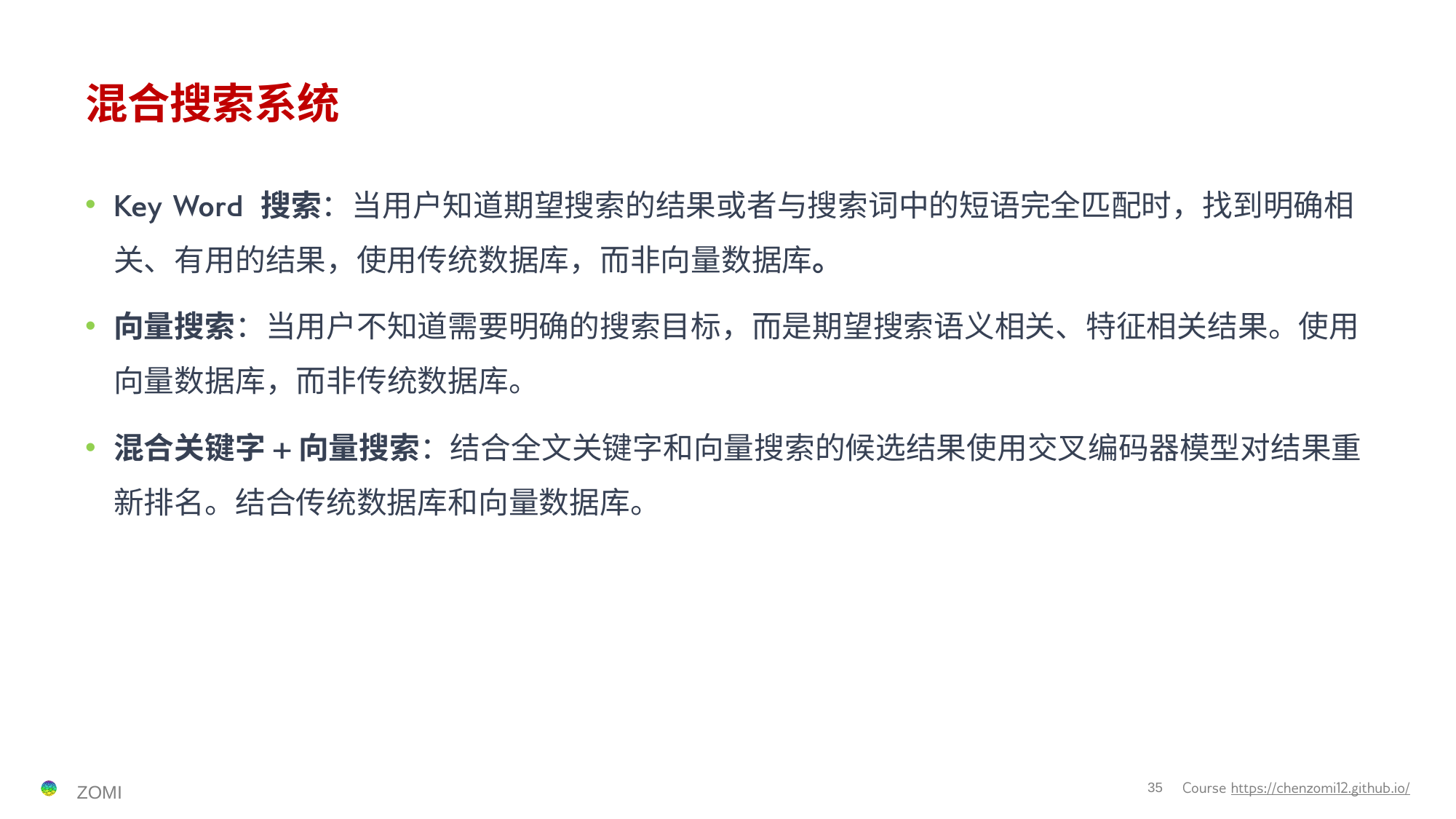

# 混合搜索系统
Key Word 搜索：当用户知道期望搜索的结果或者与搜索词中的短语完全匹配时，找到明确相关、有用的结果，使用传统数据库，而非向量数据库。
向量搜索：当用户不知道需要明确的搜索目标，而是期望搜索语义相关、特征相关结果。使用向量数据库，而非传统数据库。
混合关键字+向量搜索：结合全文关键字和向量搜索的候选结果使用交叉编码器模型对结果重新排名。结合传统数据库和向量数据库。